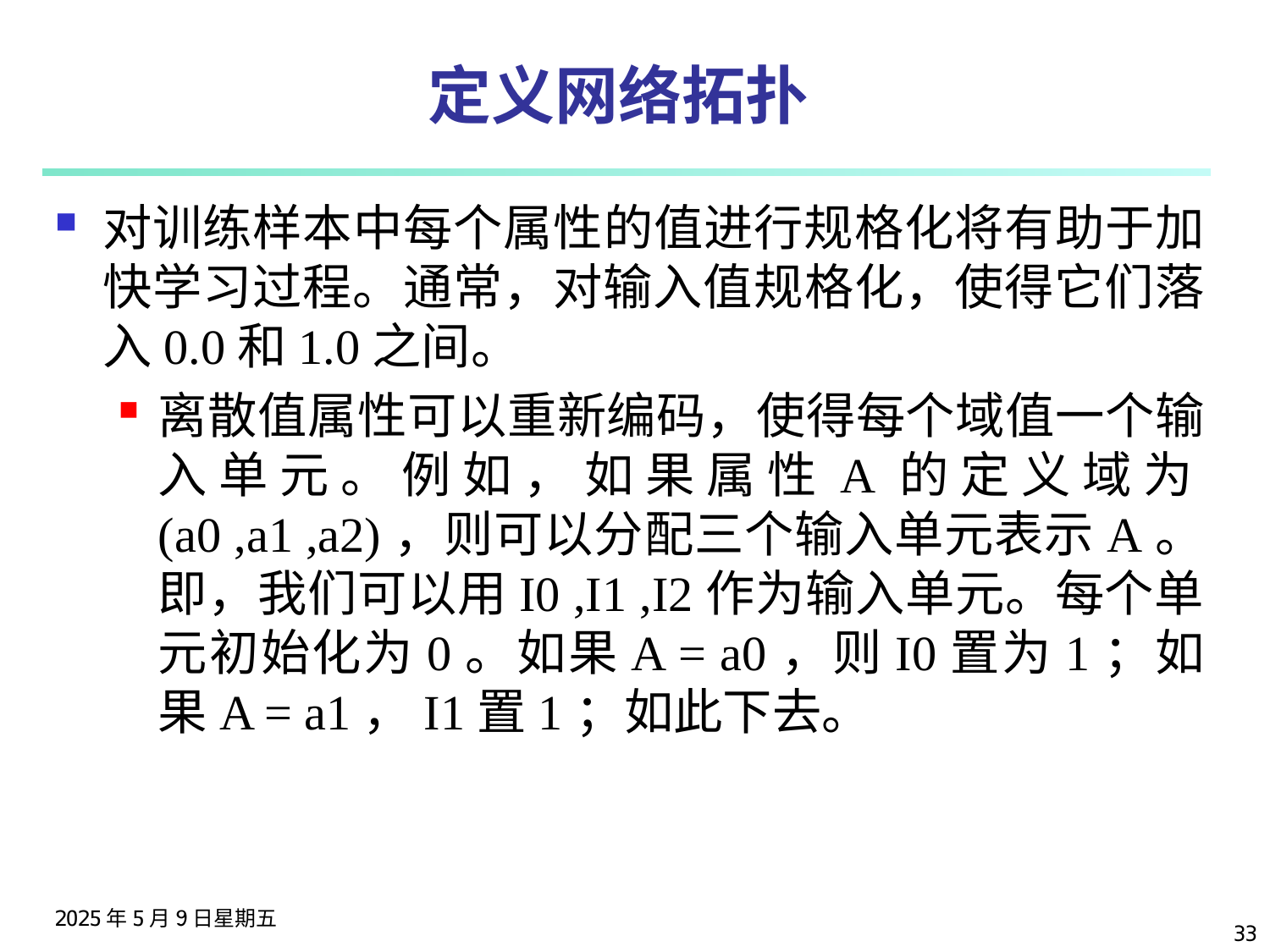

# 定义网络拓扑
对训练样本中每个属性的值进行规格化将有助于加快学习过程。通常，对输入值规格化，使得它们落入0.0和1.0之间。
离散值属性可以重新编码，使得每个域值一个输入单元。例如，如果属性A的定义域为(a0 ,a1 ,a2)，则可以分配三个输入单元表示A。即，我们可以用I0 ,I1 ,I2作为输入单元。每个单元初始化为0。如果A = a0，则I0置为1；如果A = a1，I1置1；如此下去。

2025年5月9日星期五
33